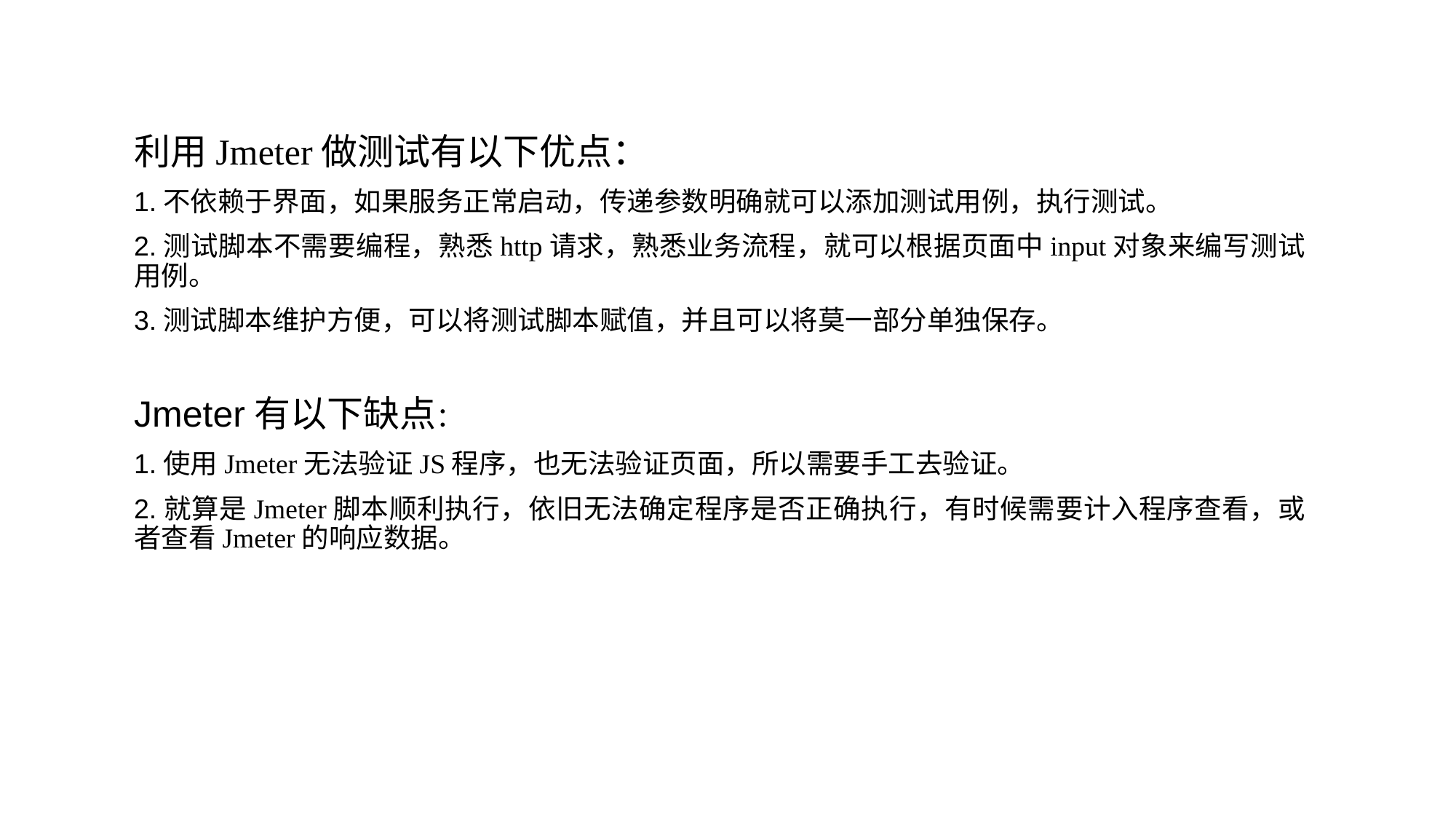

利用Jmeter做测试有以下优点：
1.不依赖于界面，如果服务正常启动，传递参数明确就可以添加测试用例，执行测试。
2.测试脚本不需要编程，熟悉http请求，熟悉业务流程，就可以根据页面中input对象来编写测试用例。
3.测试脚本维护方便，可以将测试脚本赋值，并且可以将莫一部分单独保存。

Jmeter有以下缺点：
1.使用Jmeter无法验证JS程序，也无法验证页面，所以需要手工去验证。
2.就算是Jmeter脚本顺利执行，依旧无法确定程序是否正确执行，有时候需要计入程序查看，或者查看Jmeter的响应数据。